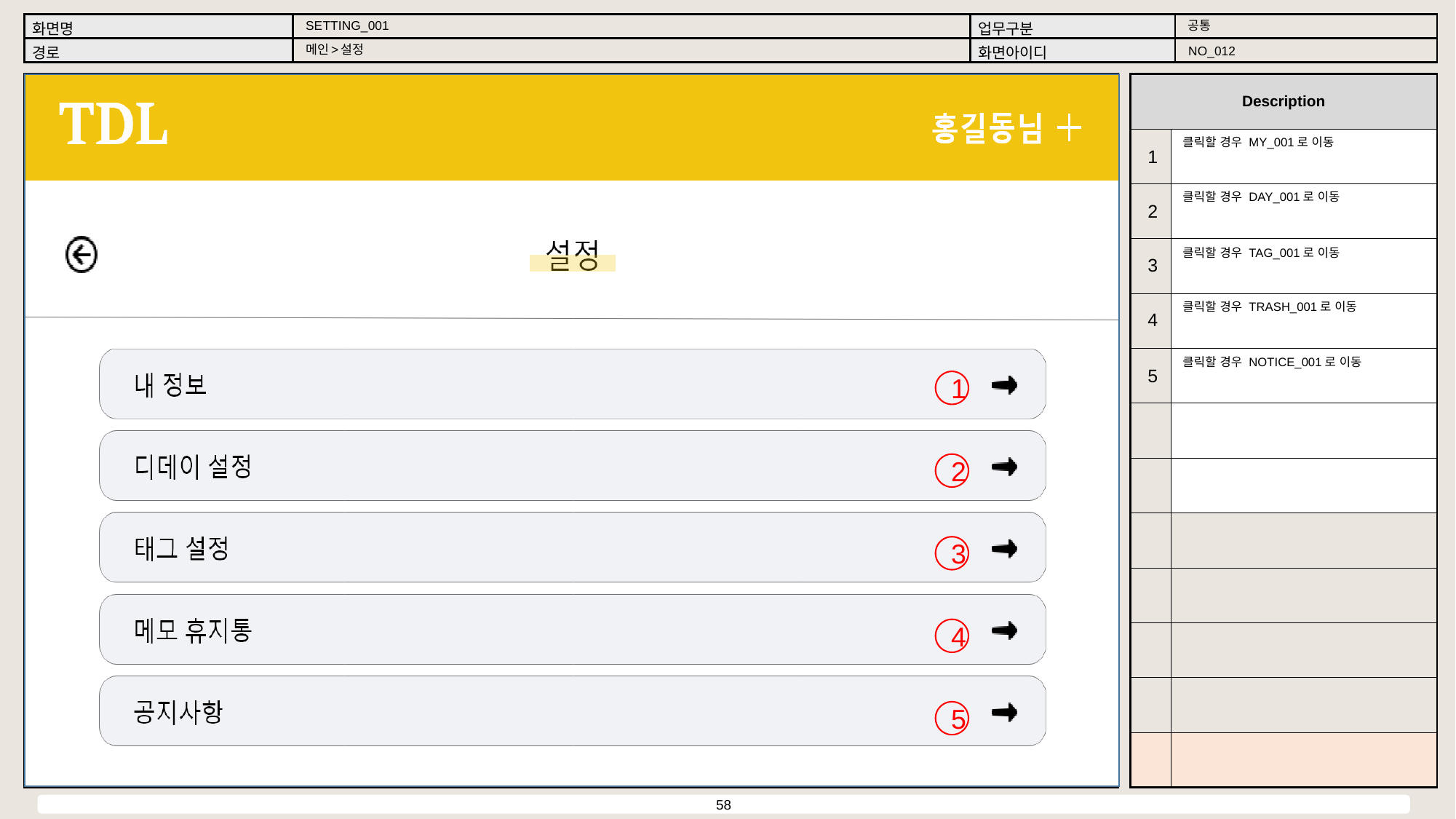

공통
SETTING_001
메인>설정
NO_012

클릭할 경우 MY_001로 이동
1
클릭할 경우 DAY_001로 이동
2
클릭할 경우 TAG_001로 이동
3
클릭할 경우 TRASH_001로 이동
4
클릭할 경우 NOTICE_001로 이동
5
1
2
3
4
5